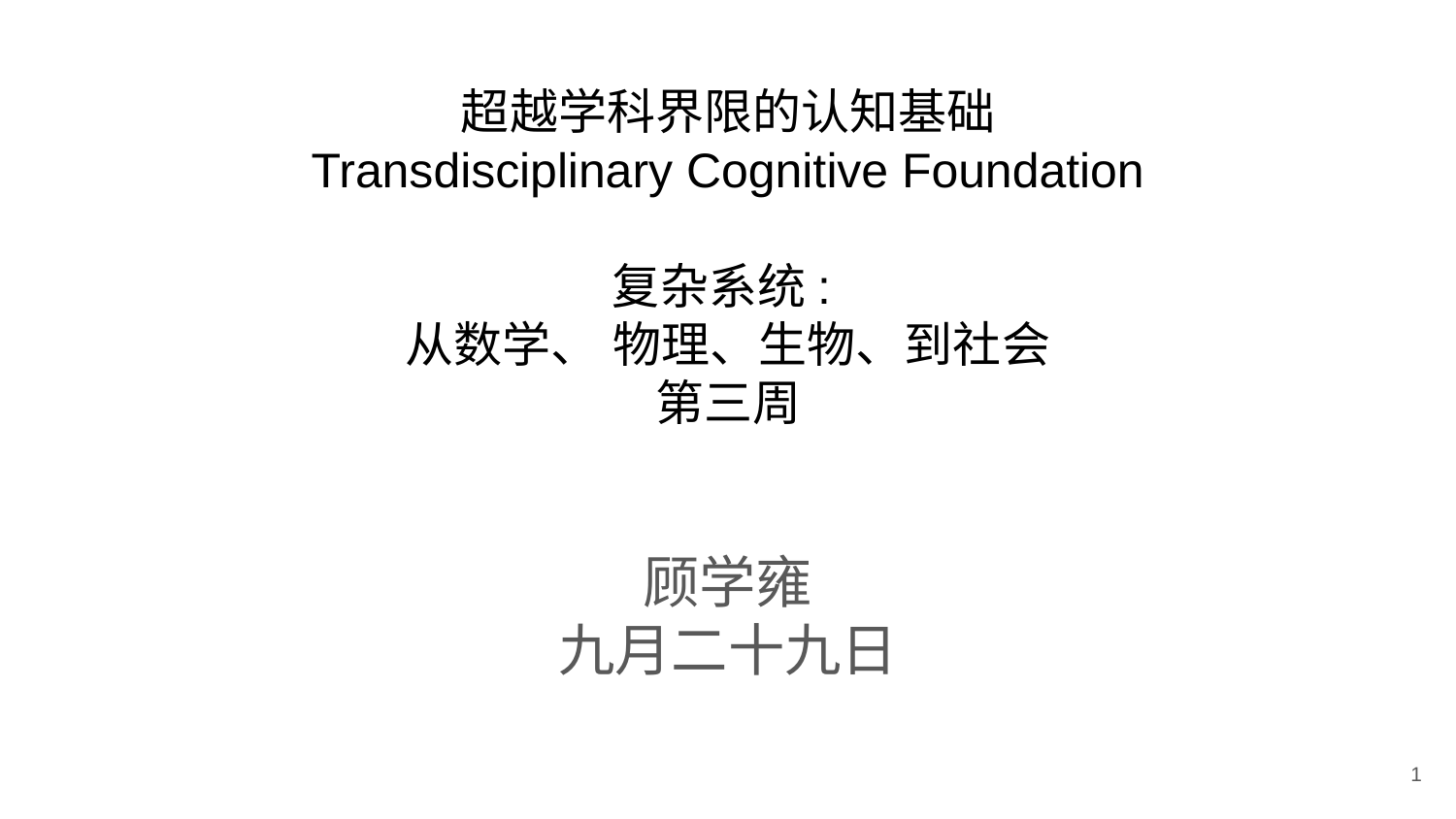

# 超越学科界限的认知基础 Transdisciplinary Cognitive Foundation 复杂系统: 从数学、 物理、生物、到社会 第三周
顾学雍
九月二十九日
1